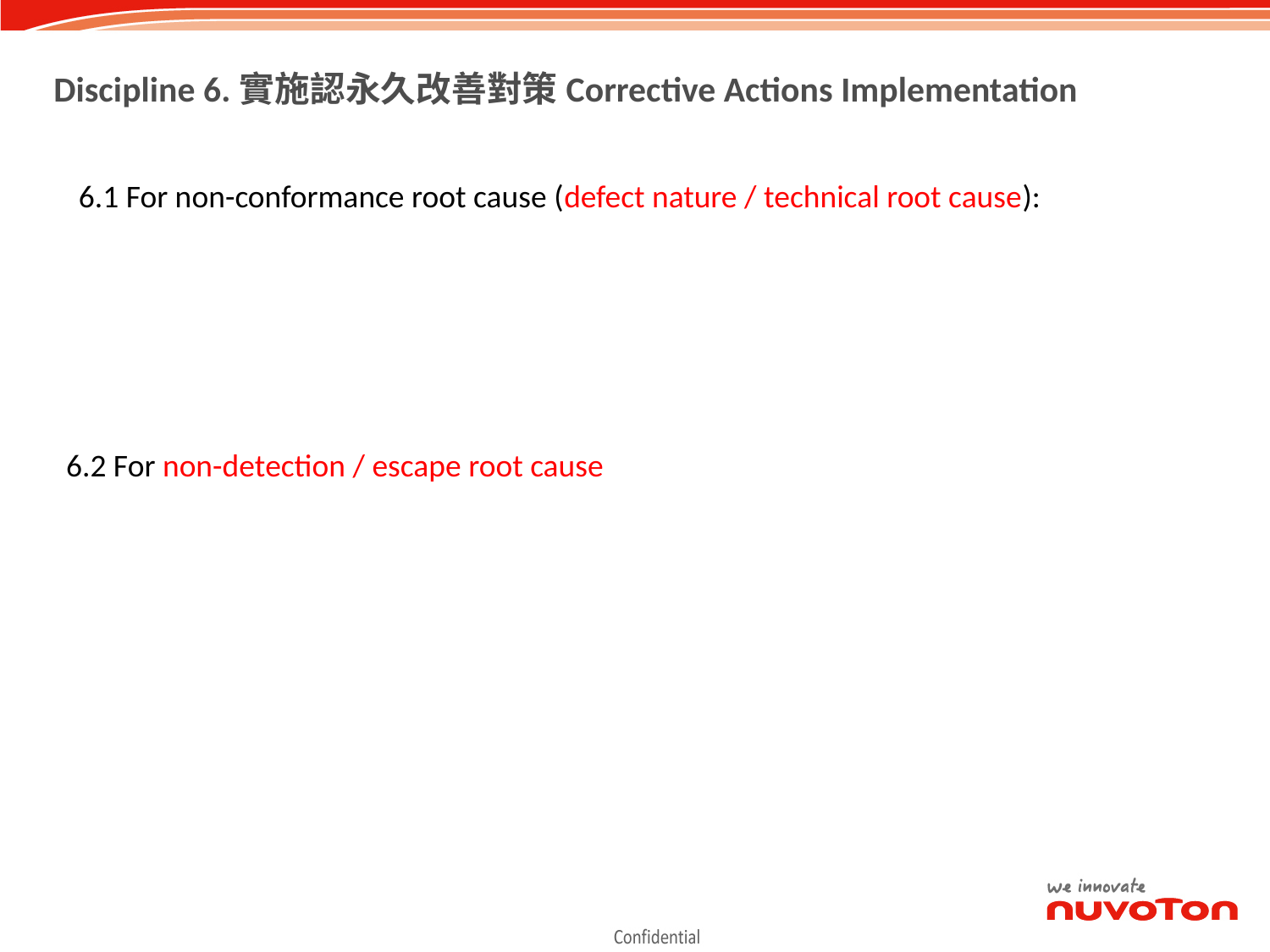

Discipline 6.實施認永久改善對策Corrective Actions Implementation
6.1 For non-conformance root cause (defect nature / technical root cause):
6.2 For non-detection / escape root cause